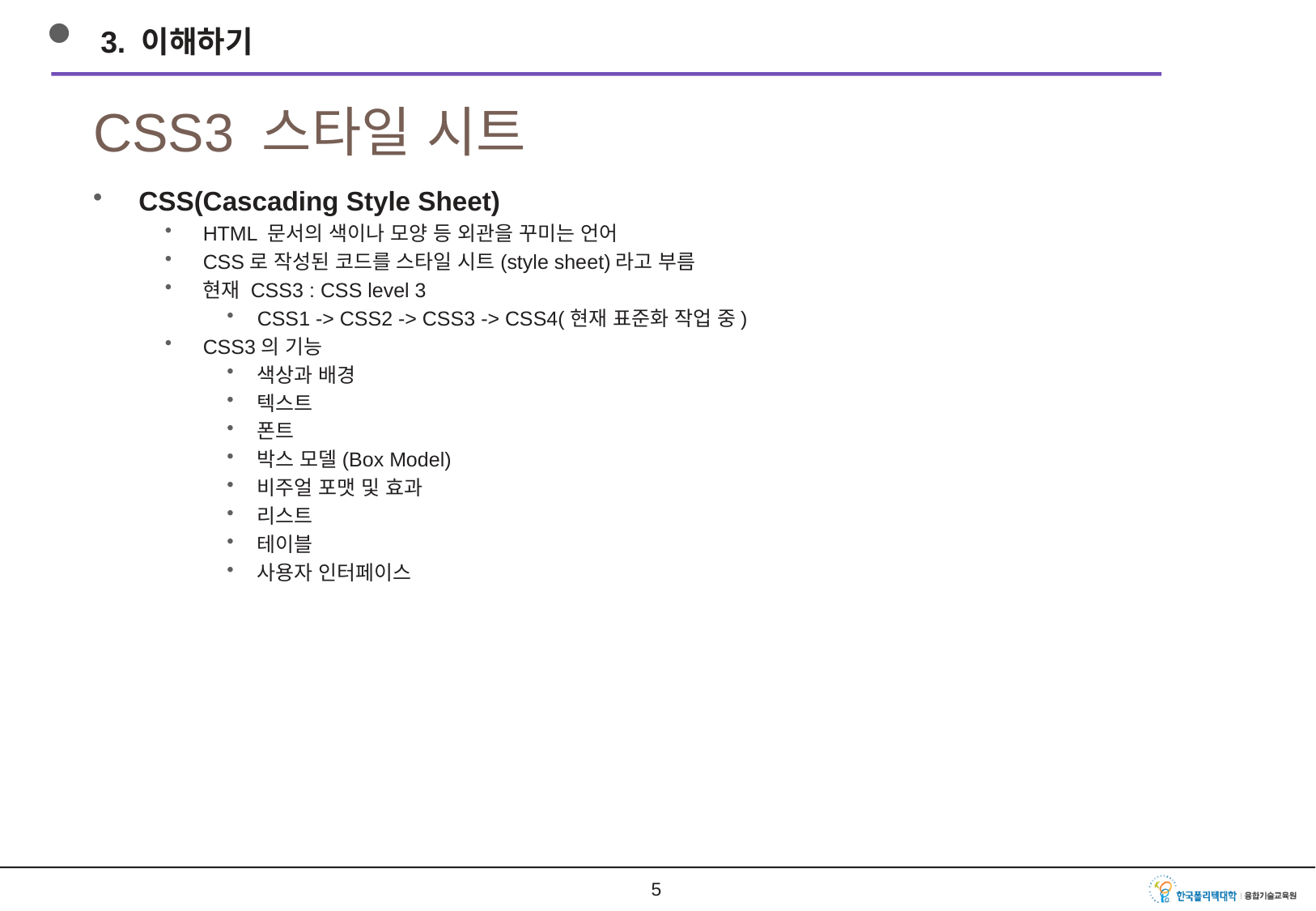

3. 이해하기
CSS3 스타일 시트
CSS(Cascading Style Sheet)
HTML 문서의 색이나 모양 등 외관을 꾸미는 언어
CSS로 작성된 코드를 스타일 시트(style sheet)라고 부름
현재 CSS3 : CSS level 3
CSS1 -> CSS2 -> CSS3 -> CSS4(현재 표준화 작업 중)
CSS3의 기능
색상과 배경
텍스트
폰트
박스 모델(Box Model)
비주얼 포맷 및 효과
리스트
테이블
사용자 인터페이스

5